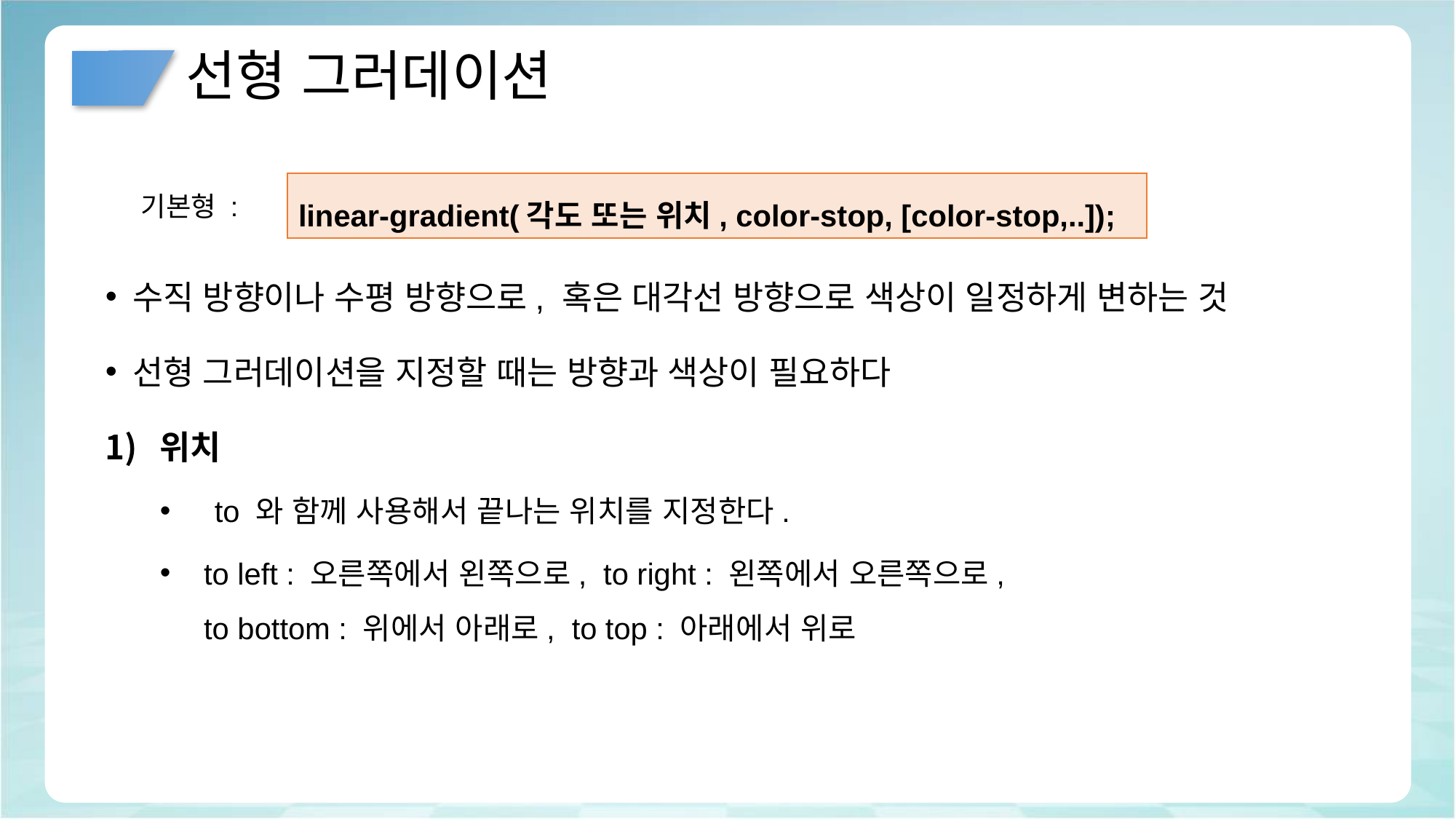

# 선형 그러데이션
linear-gradient(각도 또는 위치, color-stop, [color-stop,..]);
기본형 :
수직 방향이나 수평 방향으로, 혹은 대각선 방향으로 색상이 일정하게 변하는 것
선형 그러데이션을 지정할 때는 방향과 색상이 필요하다
위치
to 와 함께 사용해서 끝나는 위치를 지정한다.
  to left : 오른쪽에서 왼쪽으로,  to right : 왼쪽에서 오른쪽으로,
  to bottom : 위에서 아래로,  to top : 아래에서 위로